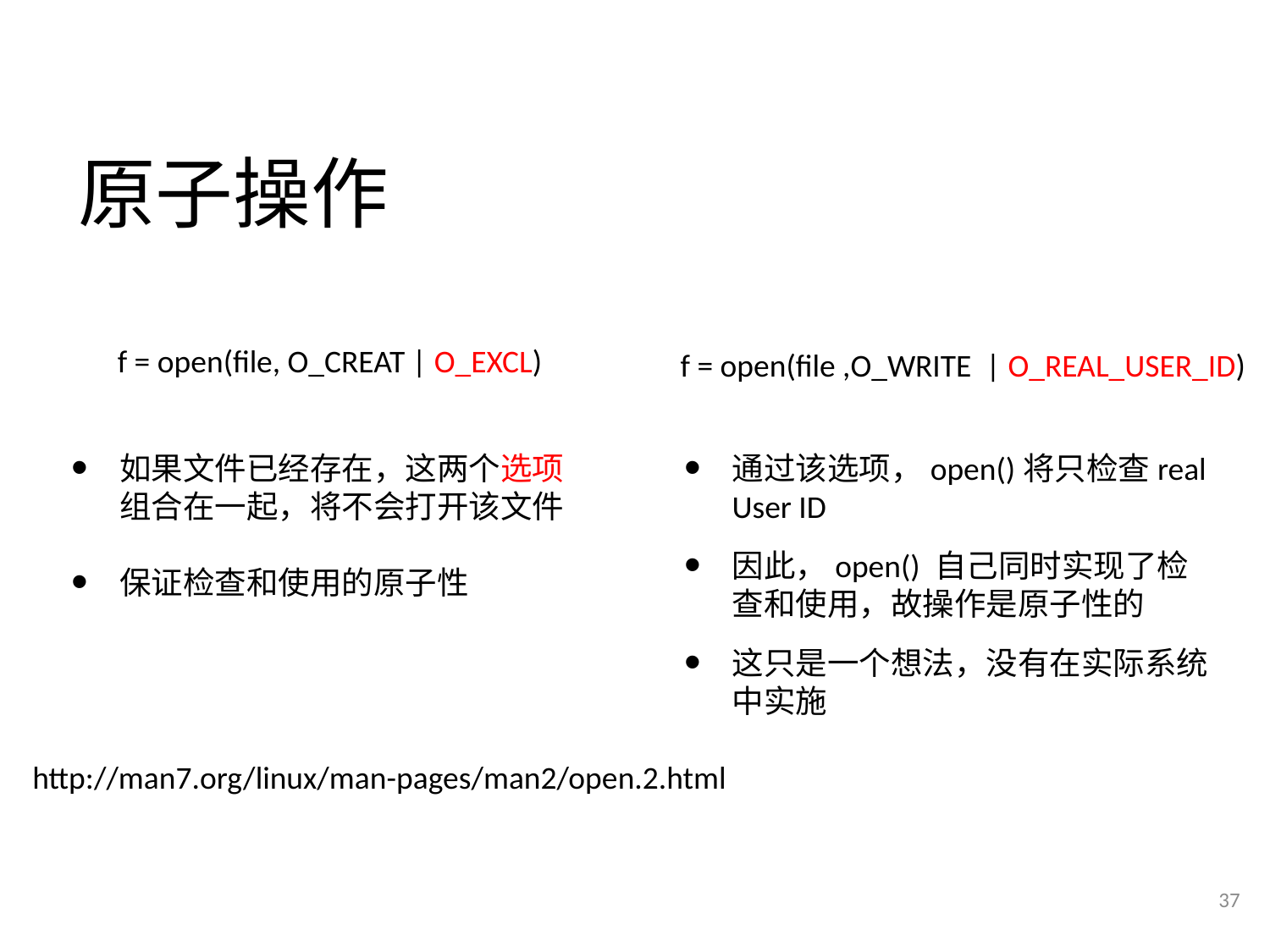

# 原子操作
f = open(file ,O_WRITE  | O_REAL_USER_ID)
f = open(file, O_CREAT | O_EXCL)

如果文件已经存在，这两个选项组合在一起，将不会打开该文件

保证检查和使用的原子性
通过该选项，open()将只检查real User ID
因此，open() 自己同时实现了检查和使用，故操作是原子性的
这只是一个想法，没有在实际系统中实施
http://man7.org/linux/man-pages/man2/open.2.html
37